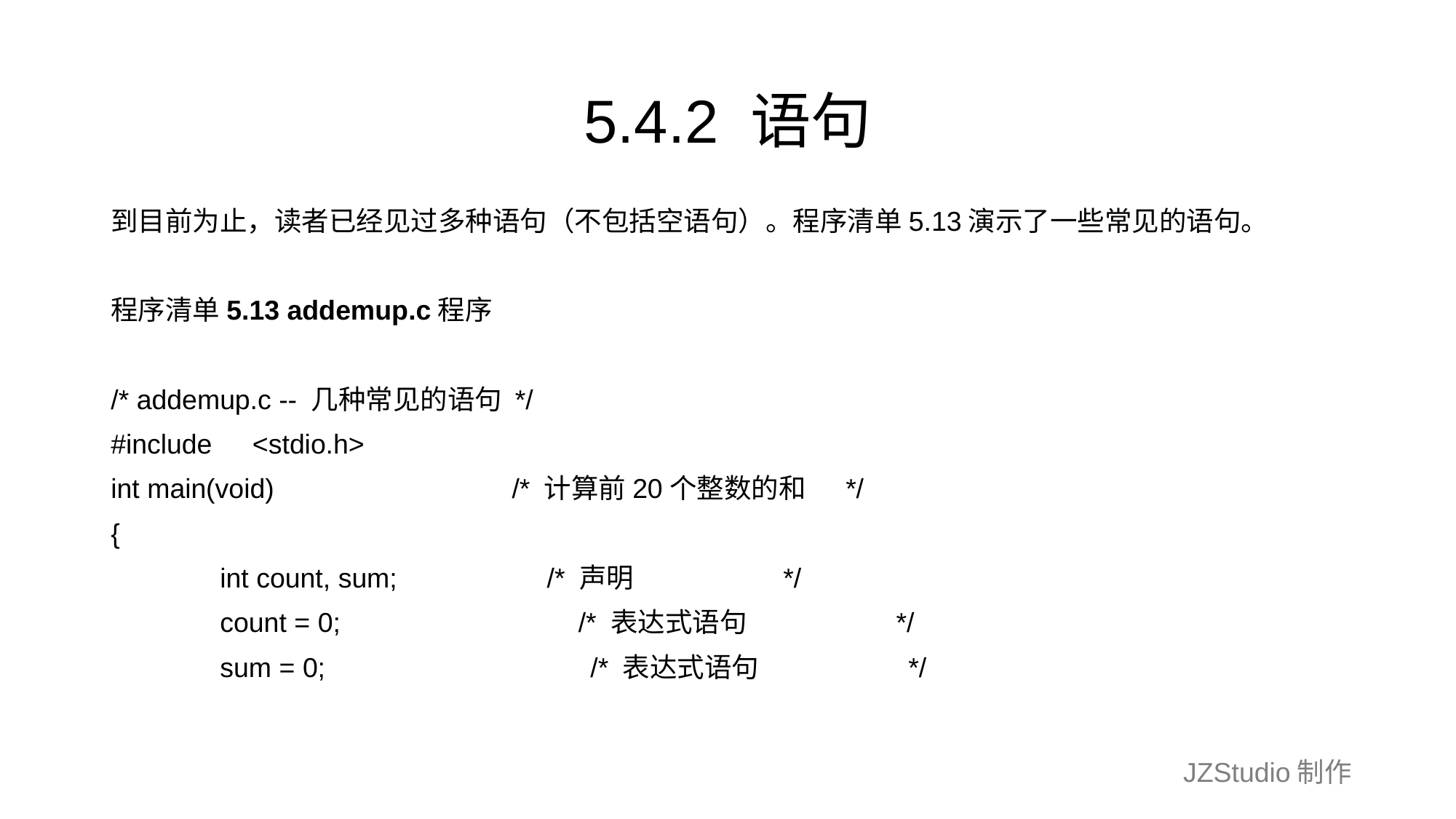

# 5.4.2 语句
到目前为止，读者已经见过多种语句（不包括空语句）。程序清单5.13演示了一些常见的语句。

程序清单5.13 addemup.c程序

/* addemup.c -- 几种常见的语句 */
#include　<stdio.h>
int main(void)　　　　　　　　 /* 计算前20个整数的和　 */
{
	int count, sum;　　　　　/* 声明　　　　　 */
	count = 0;　　　　　　　　 /* 表达式语句　　　　　 */
	sum = 0;　　　　　　　　　 /* 表达式语句　　　　　 */